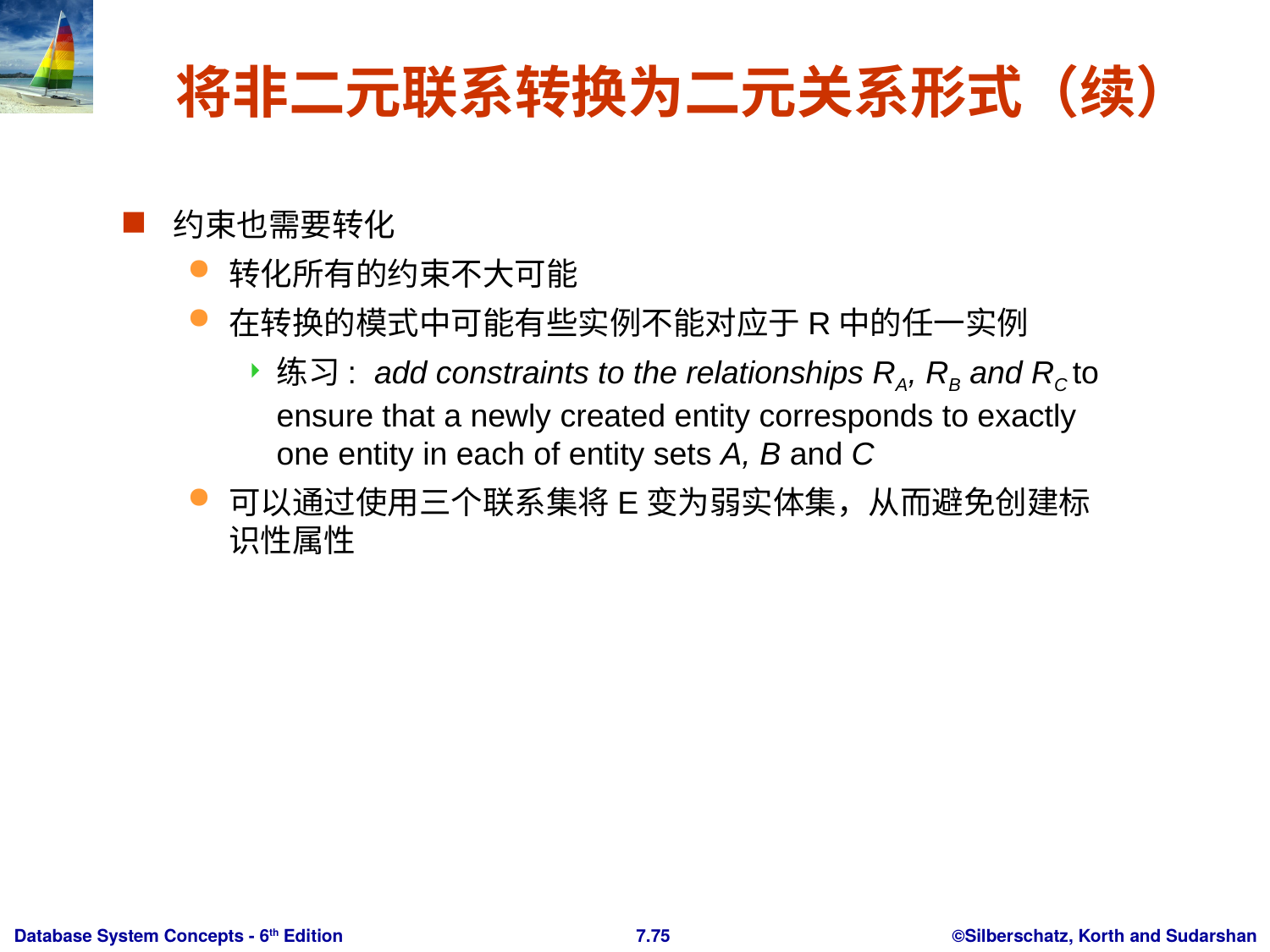

将非二元联系转换为二元关系形式（续）
约束也需要转化
转化所有的约束不大可能
在转换的模式中可能有些实例不能对应于R中的任一实例
练习:  add constraints to the relationships RA, RB and RC to ensure that a newly created entity corresponds to exactly one entity in each of entity sets A, B and C
可以通过使用三个联系集将E变为弱实体集，从而避免创建标识性属性